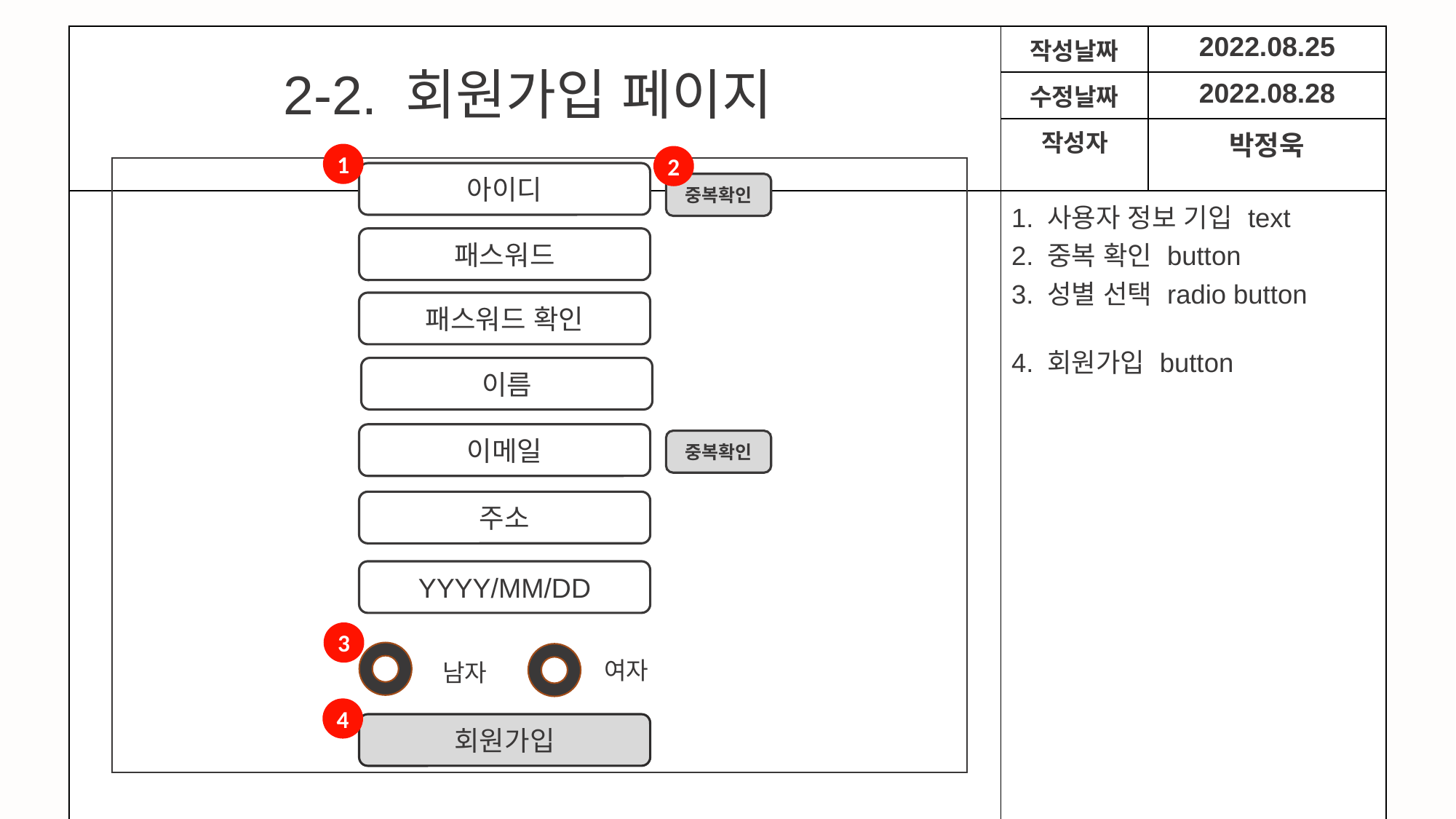

|  | 작성날짜 | 2022.08.25 |
| --- | --- | --- |
|  | 수정날짜 | 2022.08.28 |
|  | 작성자 | 박정욱 |
|  | 1. 사용자 정보 기입 text 2. 중복 확인 button 3. 성별 선택 radio button 4. 회원가입 button |  |
2-2. 회원가입 페이지
1
2

아이디
중복확인

패스워드
패스워드 확인
이름
이메일
중복확인
주소

YYYY/MM/DD
3

여자
남자
4
회원가입